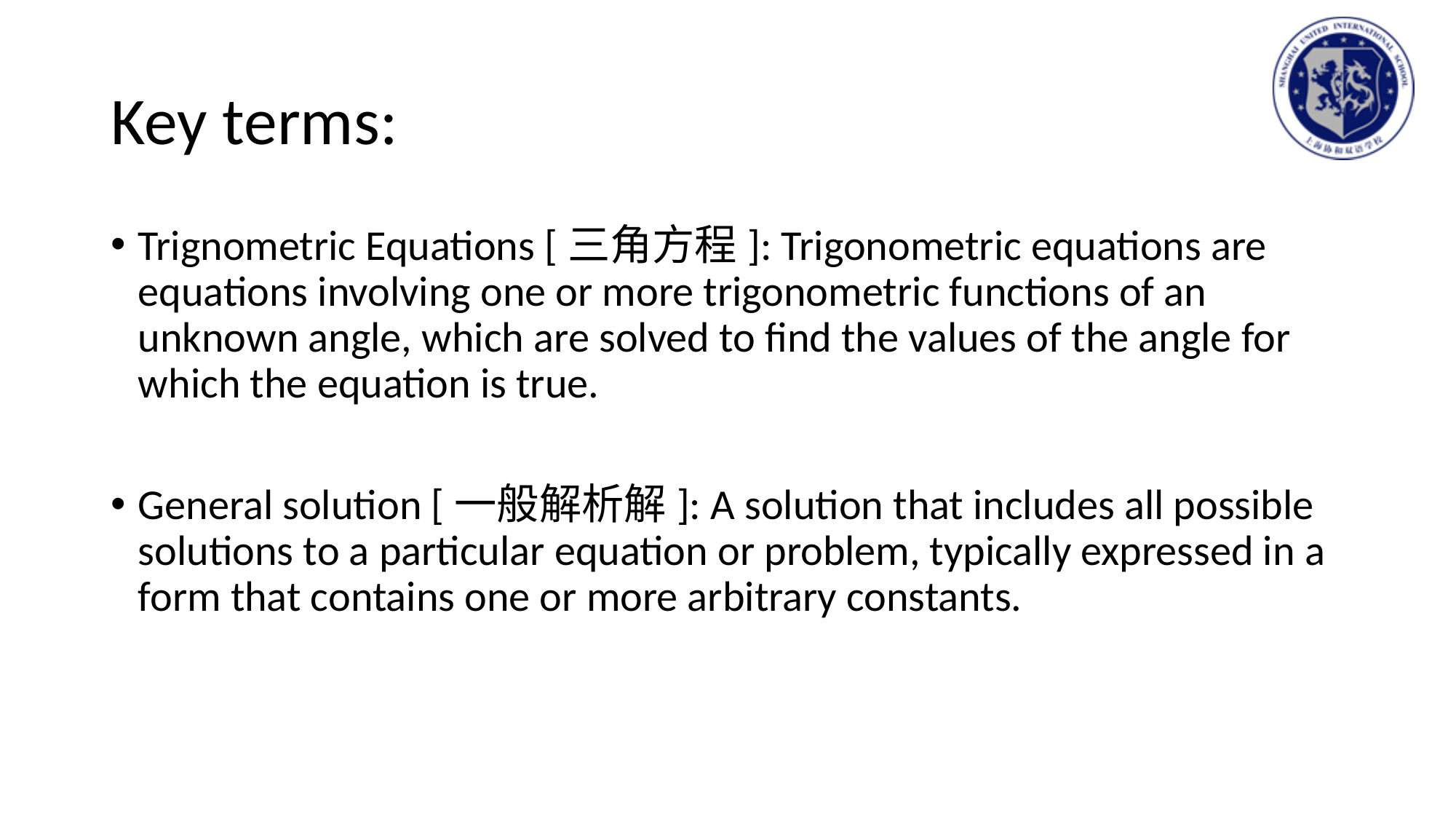

# Key terms:
Trignometric Equations [三角方程]: Trigonometric equations are equations involving one or more trigonometric functions of an unknown angle, which are solved to find the values of the angle for which the equation is true.

General solution [一般解析解]: A solution that includes all possible solutions to a particular equation or problem, typically expressed in a form that contains one or more arbitrary constants.